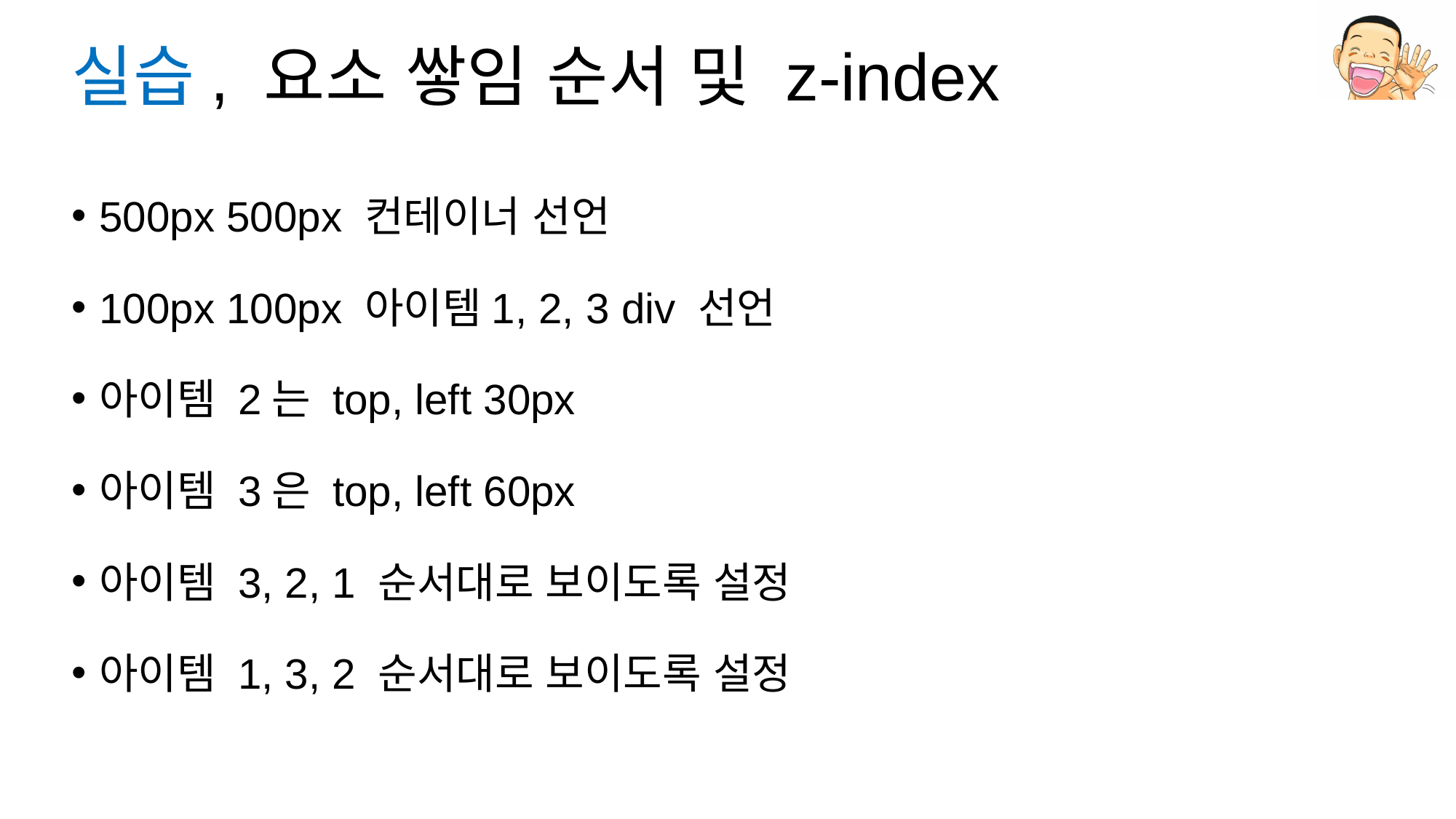

# 실습, 요소 쌓임 순서 및 z-index
500px 500px 컨테이너 선언
100px 100px 아이템1, 2, 3 div 선언
아이템 2는 top, left 30px
아이템 3은 top, left 60px
아이템 3, 2, 1 순서대로 보이도록 설정
아이템 1, 3, 2 순서대로 보이도록 설정